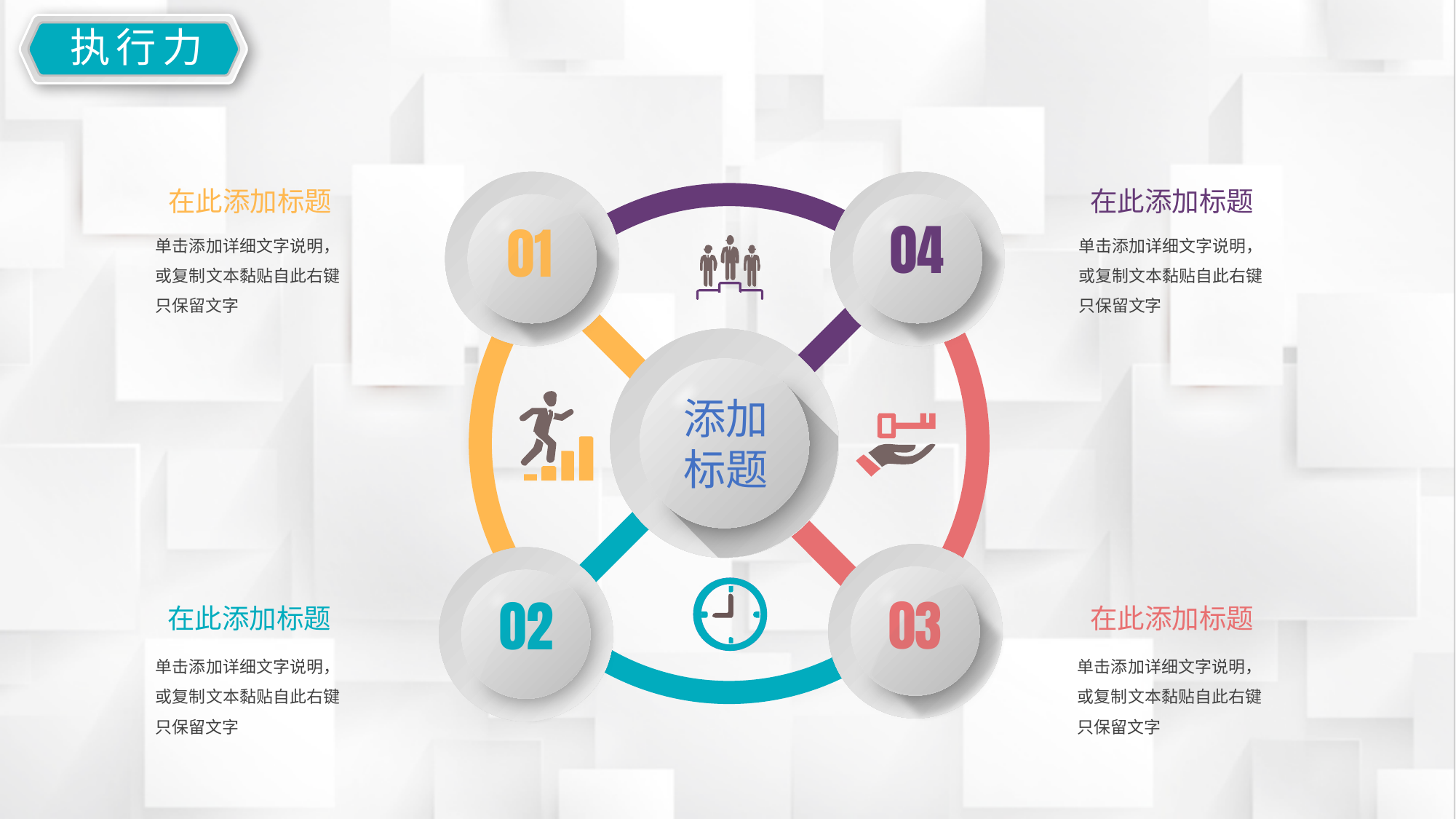

延迟符

执行力

01

04

在此添加标题
在此添加标题
单击添加详细文字说明，或复制文本黏贴自此右键只保留文字
单击添加详细文字说明，或复制文本黏贴自此右键只保留文字

添加标题

03

02

在此添加标题
在此添加标题
单击添加详细文字说明，或复制文本黏贴自此右键只保留文字
单击添加详细文字说明，或复制文本黏贴自此右键只保留文字